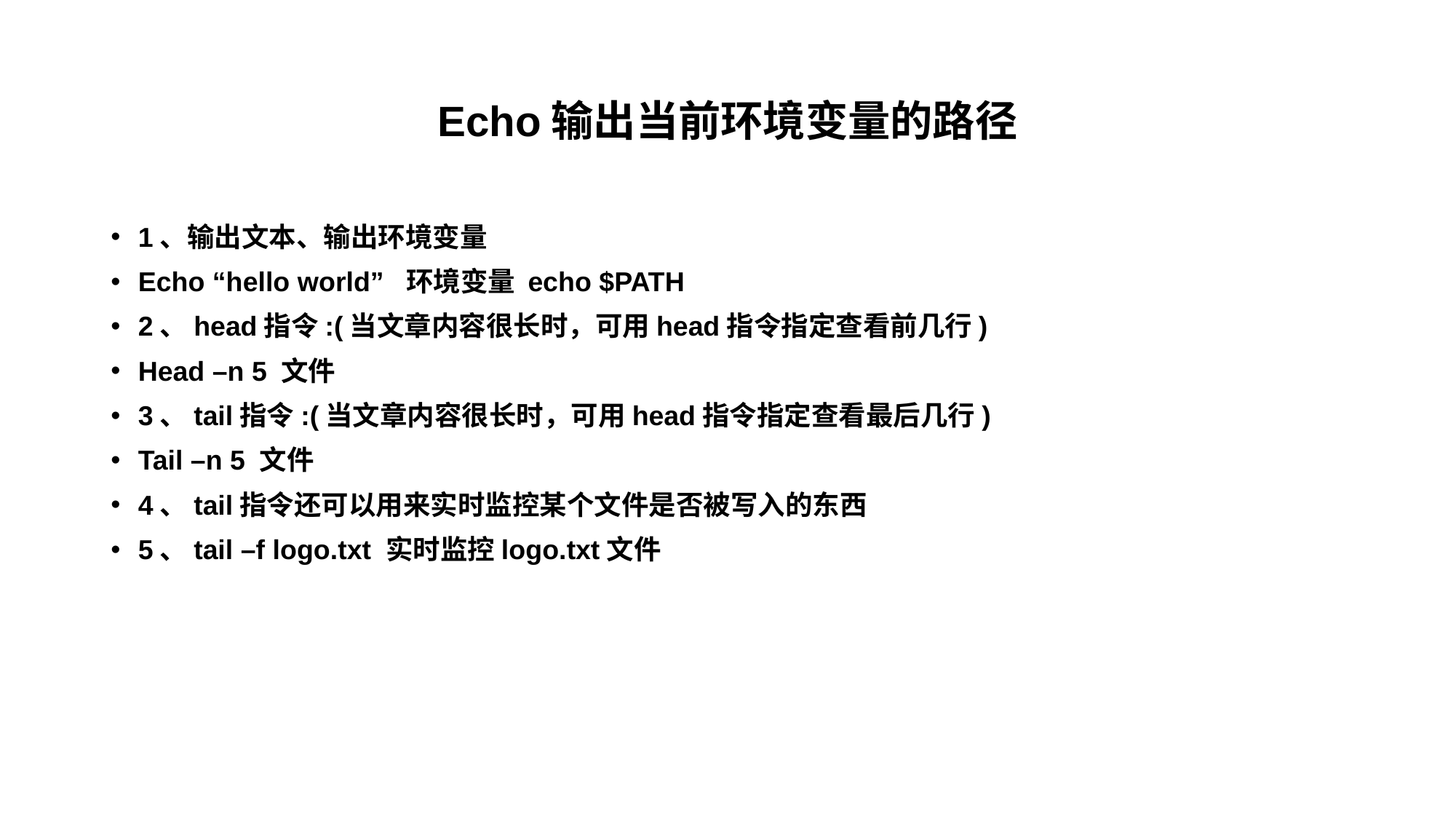

# Echo输出当前环境变量的路径
1、输出文本、输出环境变量
Echo “hello world”  环境变量 echo $PATH
2、head指令:(当文章内容很长时，可用head指令指定查看前几行)
Head –n 5 文件
3、tail指令:(当文章内容很长时，可用head指令指定查看最后几行)
Tail –n 5 文件
4、tail指令还可以用来实时监控某个文件是否被写入的东西
5、tail –f logo.txt 实时监控logo.txt文件